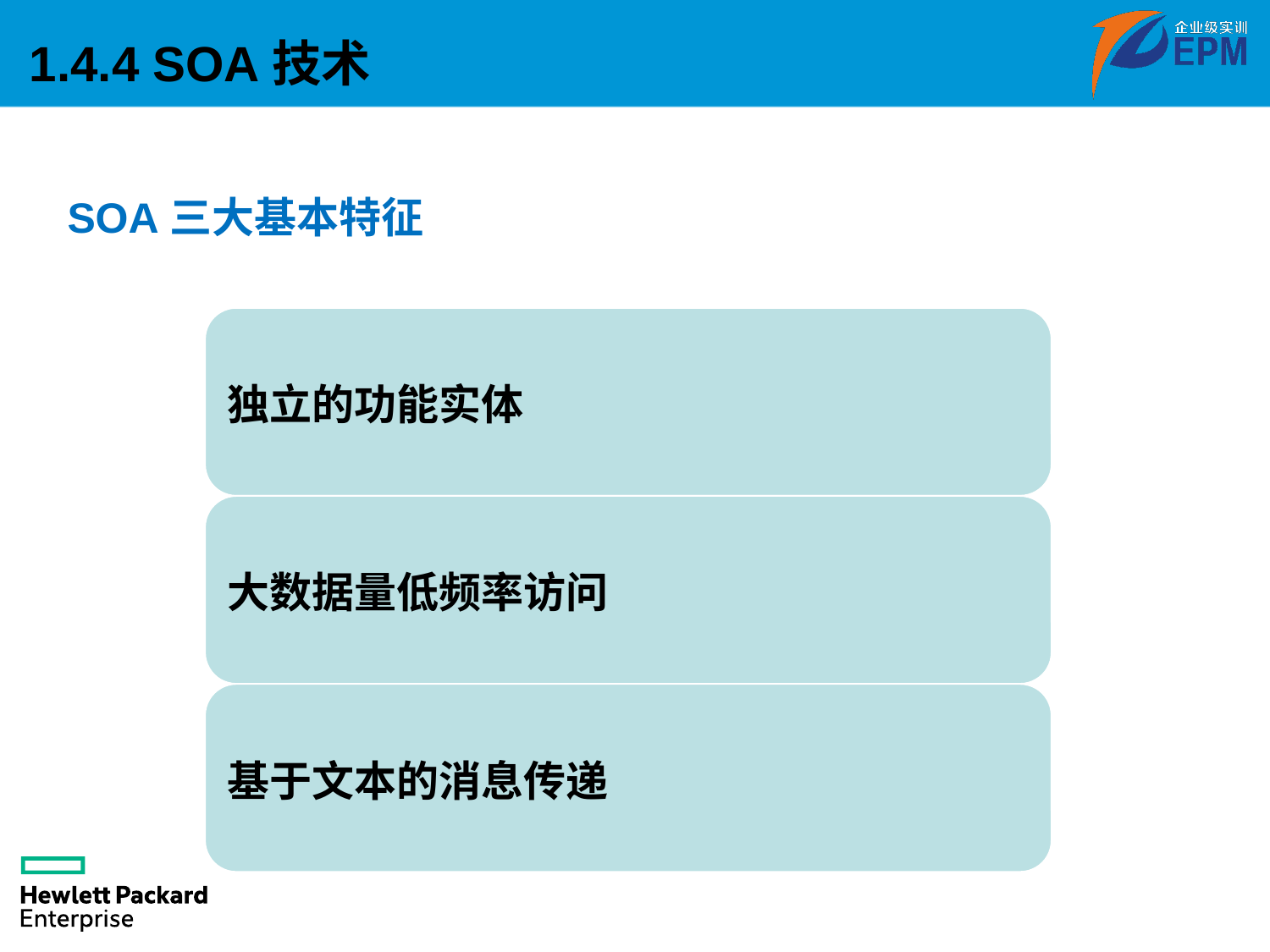

1.4.4 SOA技术

SOA三大基本特征

独立的功能实体
大数据量低频率访问
基于文本的消息传递